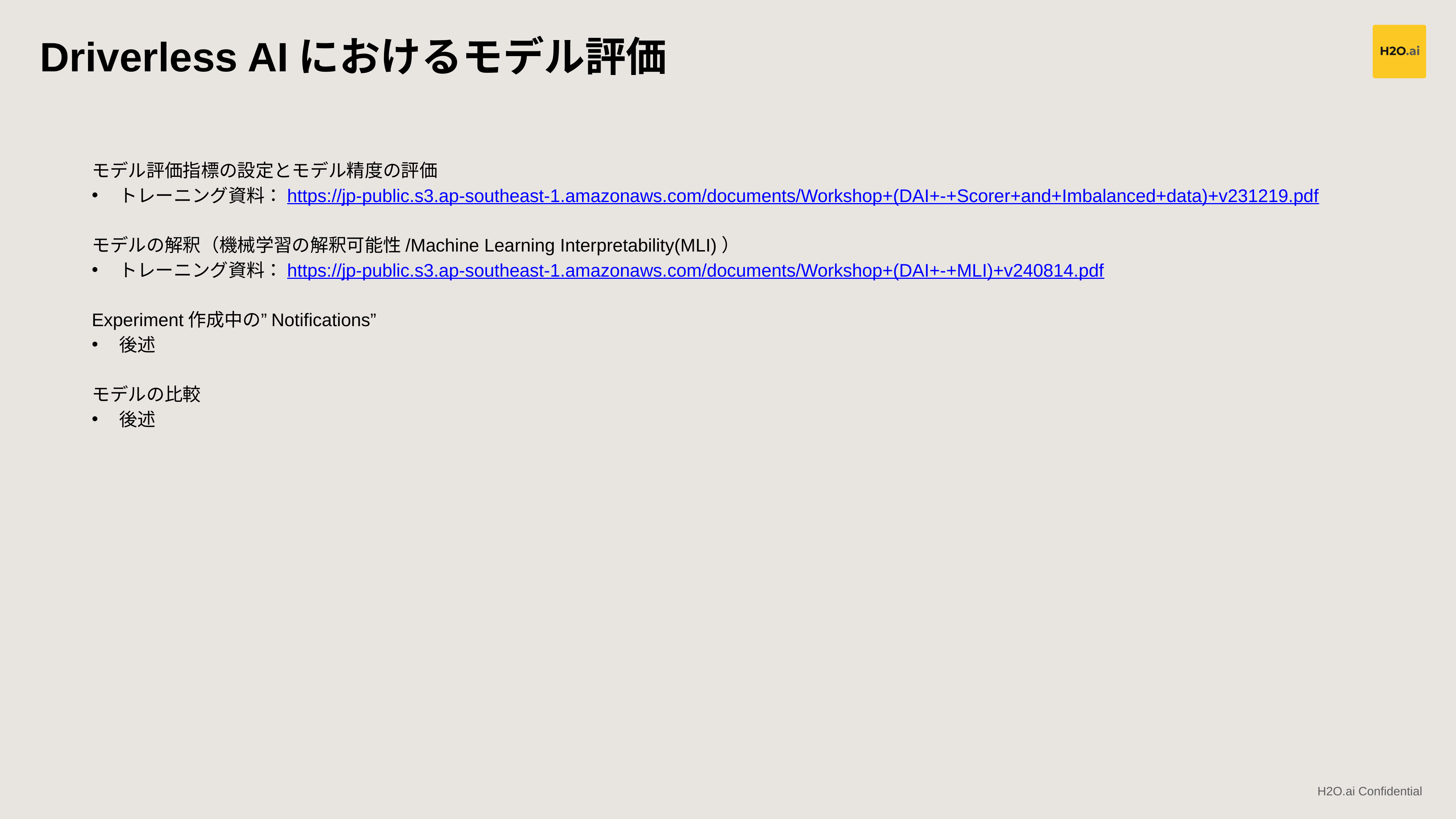

Driverless AIにおけるモデル評価
モデル評価指標の設定とモデル精度の評価
トレーニング資料：https://jp-public.s3.ap-southeast-1.amazonaws.com/documents/Workshop+(DAI+-+Scorer+and+Imbalanced+data)+v231219.pdf

モデルの解釈（機械学習の解釈可能性/Machine Learning Interpretability(MLI)）
トレーニング資料：https://jp-public.s3.ap-southeast-1.amazonaws.com/documents/Workshop+(DAI+-+MLI)+v240814.pdf

Experiment作成中の”Notifications”
後述

モデルの比較
後述